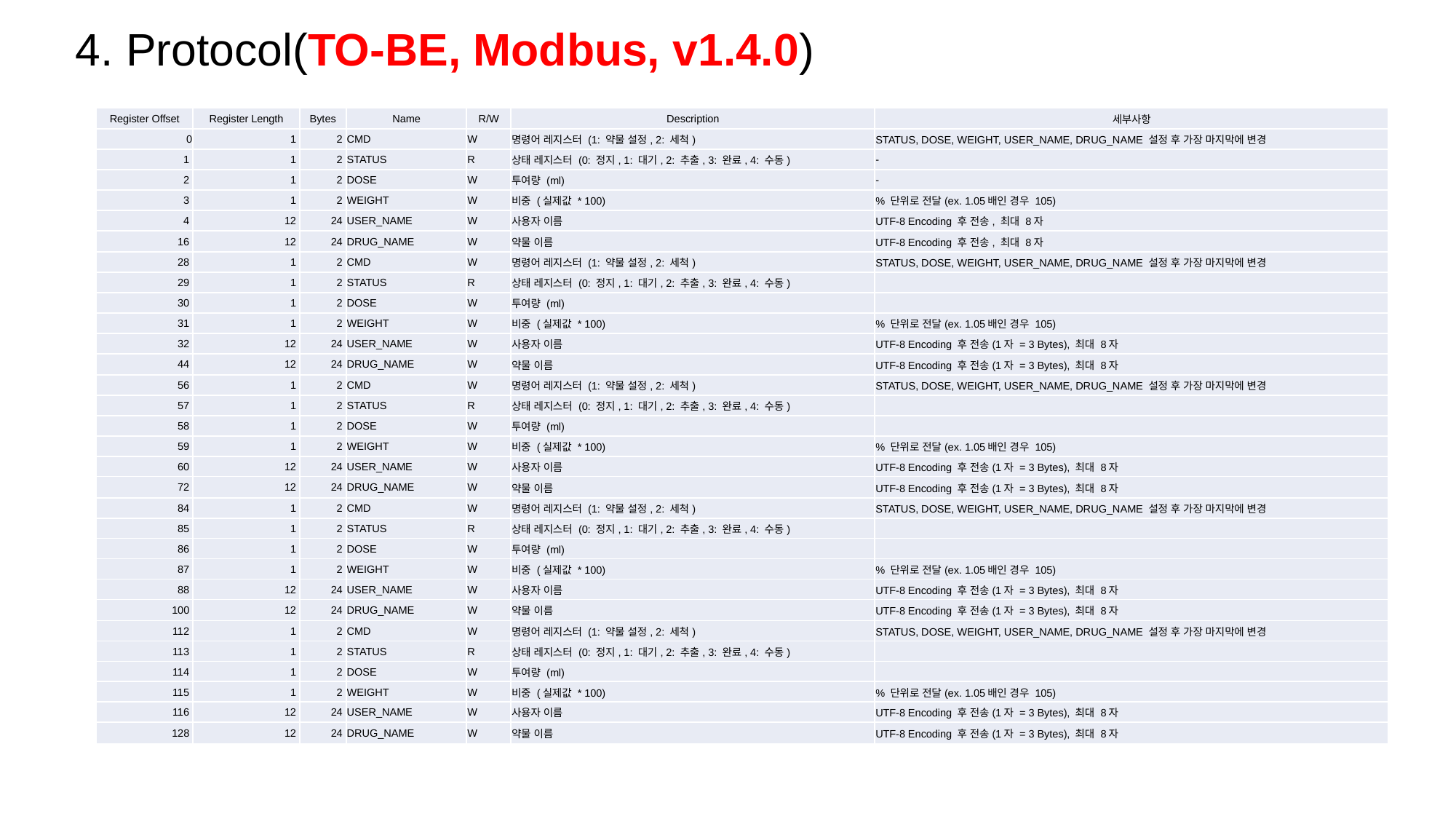

4. Protocol(TO-BE, Modbus, v1.4.0)
| Register Offset | Register Length | Bytes | Name | R/W | Description | 세부사항 |
| --- | --- | --- | --- | --- | --- | --- |
| 0 | 1 | 2 | CMD | W | 명령어 레지스터 (1: 약물 설정, 2: 세척) | STATUS, DOSE, WEIGHT, USER\_NAME, DRUG\_NAME 설정 후 가장 마지막에 변경 |
| 1 | 1 | 2 | STATUS | R | 상태 레지스터 (0: 정지, 1: 대기, 2: 추출, 3: 완료, 4: 수동) | - |
| 2 | 1 | 2 | DOSE | W | 투여량 (ml) | - |
| 3 | 1 | 2 | WEIGHT | W | 비중 (실제값 \* 100) | % 단위로 전달(ex. 1.05배인 경우 105) |
| 4 | 12 | 24 | USER\_NAME | W | 사용자 이름 | UTF-8 Encoding 후 전송, 최대 8자 |
| 16 | 12 | 24 | DRUG\_NAME | W | 약물 이름 | UTF-8 Encoding 후 전송, 최대 8자 |
| 28 | 1 | 2 | CMD | W | 명령어 레지스터 (1: 약물 설정, 2: 세척) | STATUS, DOSE, WEIGHT, USER\_NAME, DRUG\_NAME 설정 후 가장 마지막에 변경 |
| 29 | 1 | 2 | STATUS | R | 상태 레지스터 (0: 정지, 1: 대기, 2: 추출, 3: 완료, 4: 수동) |  |
| 30 | 1 | 2 | DOSE | W | 투여량 (ml) |  |
| 31 | 1 | 2 | WEIGHT | W | 비중 (실제값 \* 100) | % 단위로 전달(ex. 1.05배인 경우 105) |
| 32 | 12 | 24 | USER\_NAME | W | 사용자 이름 | UTF-8 Encoding 후 전송(1자 = 3 Bytes), 최대 8자 |
| 44 | 12 | 24 | DRUG\_NAME | W | 약물 이름 | UTF-8 Encoding 후 전송(1자 = 3 Bytes), 최대 8자 |
| 56 | 1 | 2 | CMD | W | 명령어 레지스터 (1: 약물 설정, 2: 세척) | STATUS, DOSE, WEIGHT, USER\_NAME, DRUG\_NAME 설정 후 가장 마지막에 변경 |
| 57 | 1 | 2 | STATUS | R | 상태 레지스터 (0: 정지, 1: 대기, 2: 추출, 3: 완료, 4: 수동) |  |
| 58 | 1 | 2 | DOSE | W | 투여량 (ml) |  |
| 59 | 1 | 2 | WEIGHT | W | 비중 (실제값 \* 100) | % 단위로 전달(ex. 1.05배인 경우 105) |
| 60 | 12 | 24 | USER\_NAME | W | 사용자 이름 | UTF-8 Encoding 후 전송(1자 = 3 Bytes), 최대 8자 |
| 72 | 12 | 24 | DRUG\_NAME | W | 약물 이름 | UTF-8 Encoding 후 전송(1자 = 3 Bytes), 최대 8자 |
| 84 | 1 | 2 | CMD | W | 명령어 레지스터 (1: 약물 설정, 2: 세척) | STATUS, DOSE, WEIGHT, USER\_NAME, DRUG\_NAME 설정 후 가장 마지막에 변경 |
| 85 | 1 | 2 | STATUS | R | 상태 레지스터 (0: 정지, 1: 대기, 2: 추출, 3: 완료, 4: 수동) |  |
| 86 | 1 | 2 | DOSE | W | 투여량 (ml) |  |
| 87 | 1 | 2 | WEIGHT | W | 비중 (실제값 \* 100) | % 단위로 전달(ex. 1.05배인 경우 105) |
| 88 | 12 | 24 | USER\_NAME | W | 사용자 이름 | UTF-8 Encoding 후 전송(1자 = 3 Bytes), 최대 8자 |
| 100 | 12 | 24 | DRUG\_NAME | W | 약물 이름 | UTF-8 Encoding 후 전송(1자 = 3 Bytes), 최대 8자 |
| 112 | 1 | 2 | CMD | W | 명령어 레지스터 (1: 약물 설정, 2: 세척) | STATUS, DOSE, WEIGHT, USER\_NAME, DRUG\_NAME 설정 후 가장 마지막에 변경 |
| 113 | 1 | 2 | STATUS | R | 상태 레지스터 (0: 정지, 1: 대기, 2: 추출, 3: 완료, 4: 수동) |  |
| 114 | 1 | 2 | DOSE | W | 투여량 (ml) |  |
| 115 | 1 | 2 | WEIGHT | W | 비중 (실제값 \* 100) | % 단위로 전달(ex. 1.05배인 경우 105) |
| 116 | 12 | 24 | USER\_NAME | W | 사용자 이름 | UTF-8 Encoding 후 전송(1자 = 3 Bytes), 최대 8자 |
| 128 | 12 | 24 | DRUG\_NAME | W | 약물 이름 | UTF-8 Encoding 후 전송(1자 = 3 Bytes), 최대 8자 |